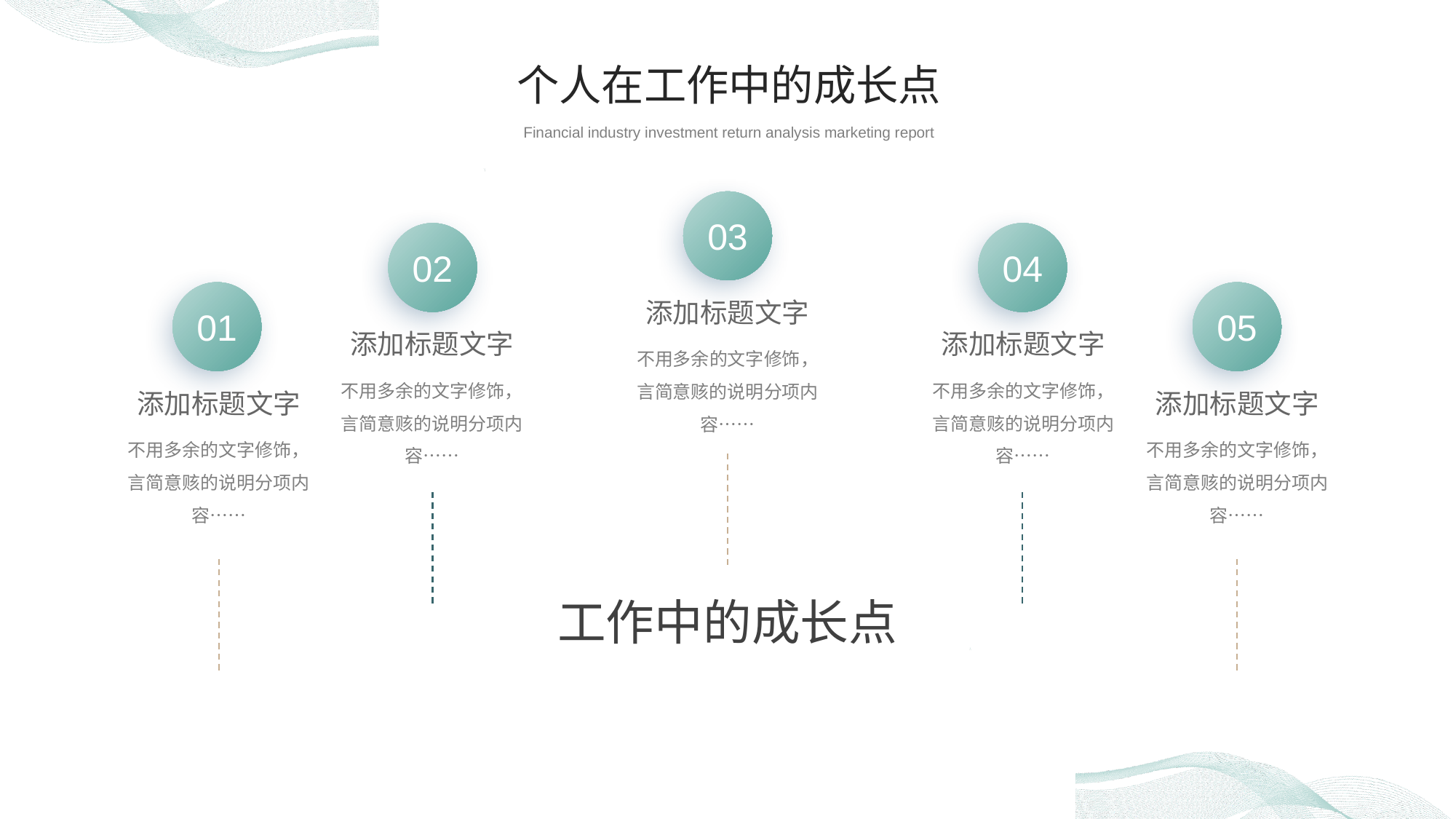

个人在工作中的成长点
Financial industry investment return analysis marketing report
03
02
04
01
05
添加标题文字
添加标题文字
添加标题文字
不用多余的文字修饰，言简意赅的说明分项内容……
不用多余的文字修饰，言简意赅的说明分项内容……
不用多余的文字修饰，言简意赅的说明分项内容……
添加标题文字
添加标题文字
不用多余的文字修饰，言简意赅的说明分项内容……
不用多余的文字修饰，言简意赅的说明分项内容……
工作中的成长点